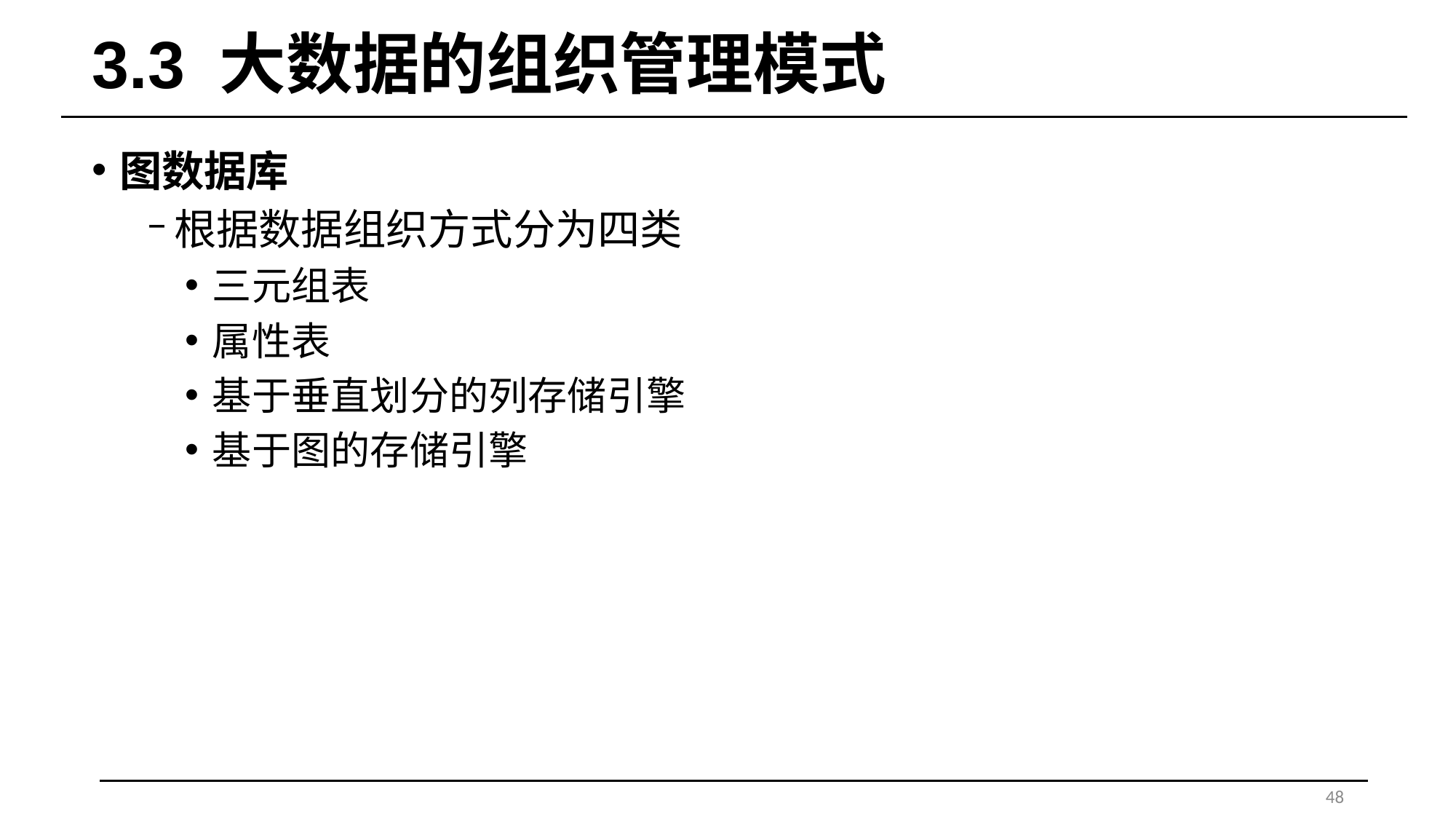

# 3.3 大数据的组织管理模式
图数据库
根据数据组织方式分为四类
三元组表
属性表
基于垂直划分的列存储引擎
基于图的存储引擎
48